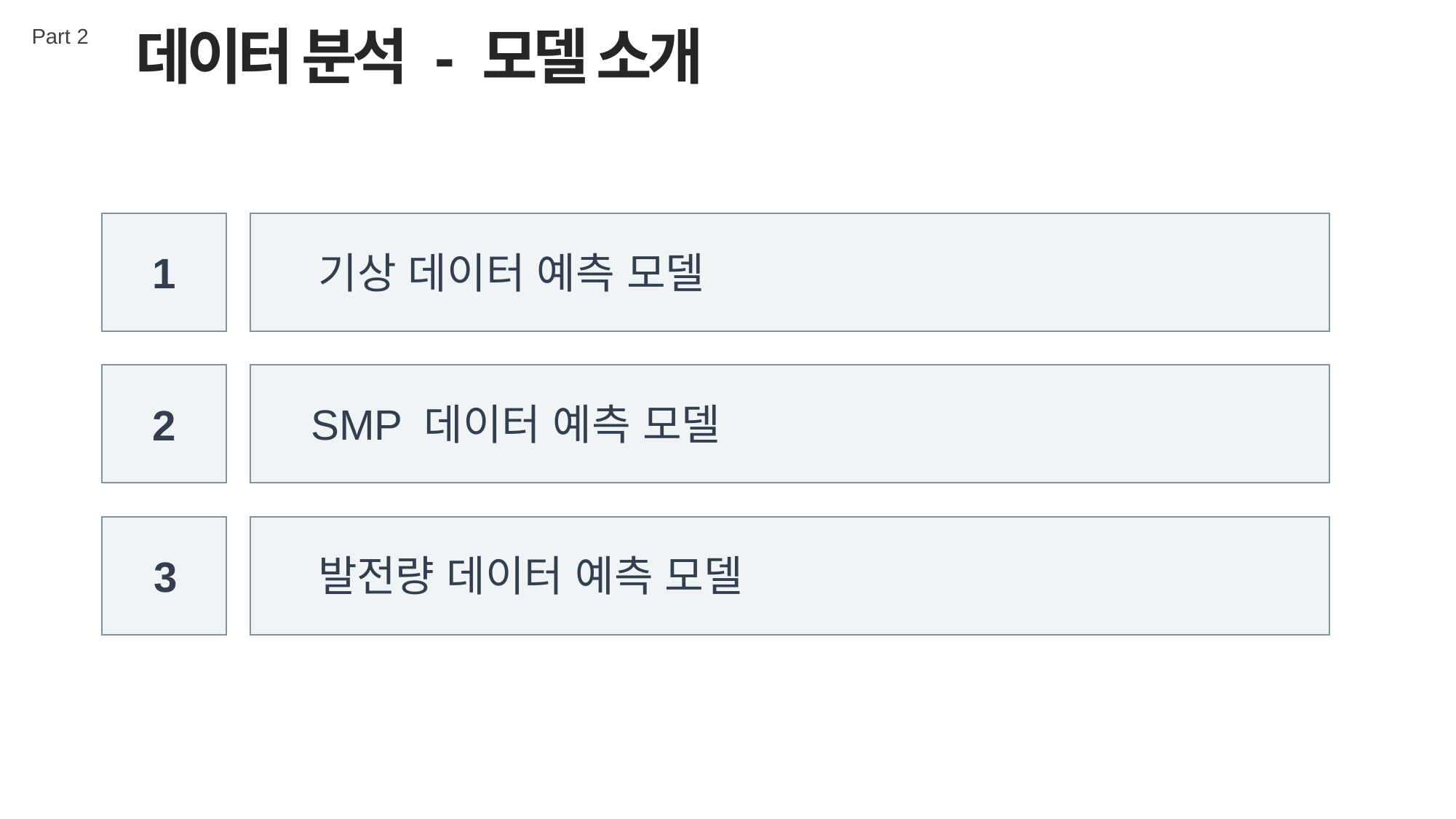

데이터 분석 - 모델 소개
Part 2

1
기상 데이터 예측 모델

SMP 데이터 예측 모델
2

발전량 데이터 예측 모델
3